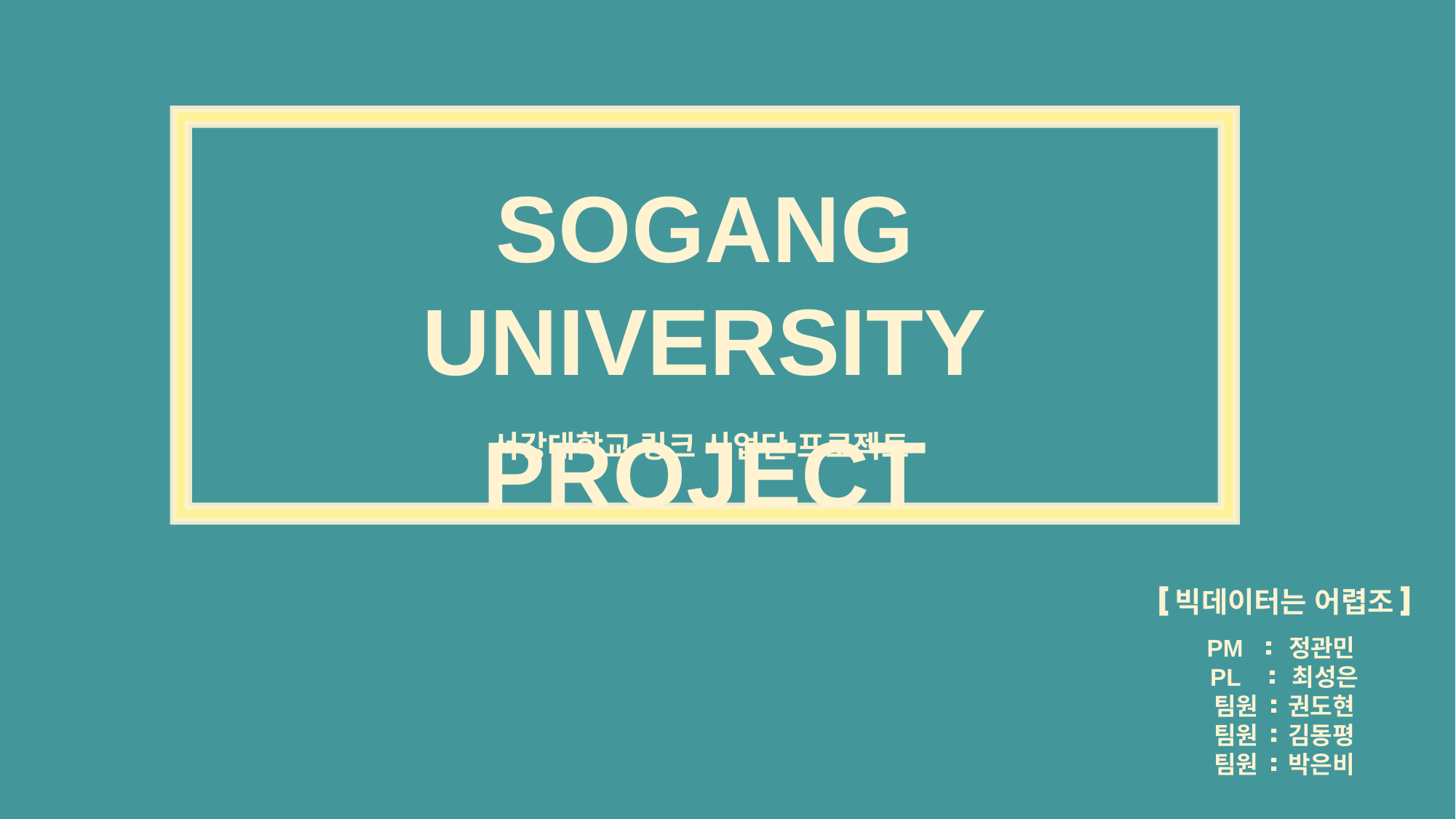

SOGANG UNIVERSITY

PROJECT
서강대학교 링크 사업단 프로젝트
[빅데이터는 어렵조]

PM    :  정관민
PL     :  최성은
팀원 : 권도현
팀원 : 김동평
팀원 : 박은비